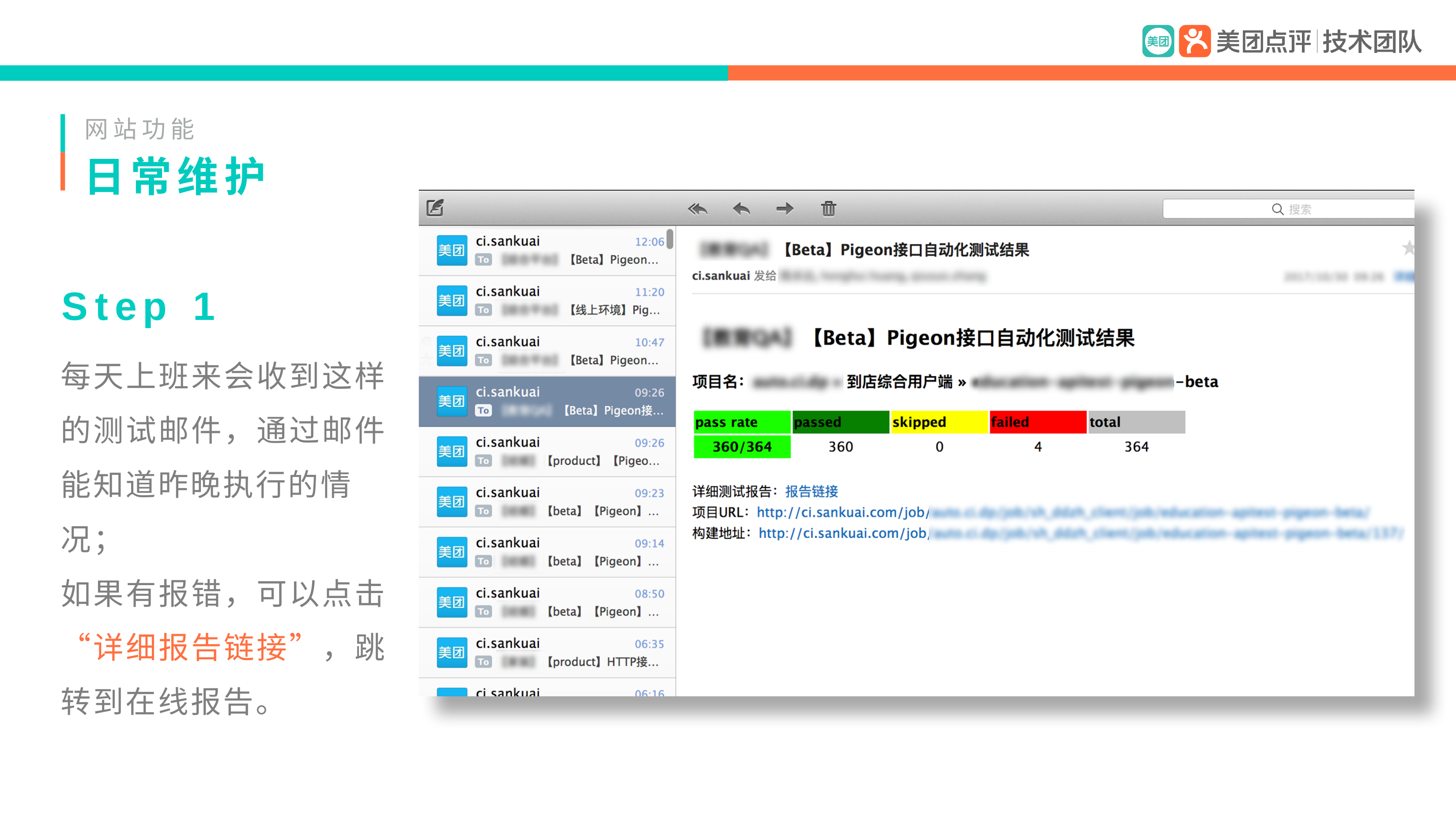

网站功能
# 日常维护

Step  1
每天上班来会收到这样 的测试邮件，通过邮件 能知道昨晚执行的情
况；
如果有报错，可以点击 “详细报告链接”，跳 转到在线报告。